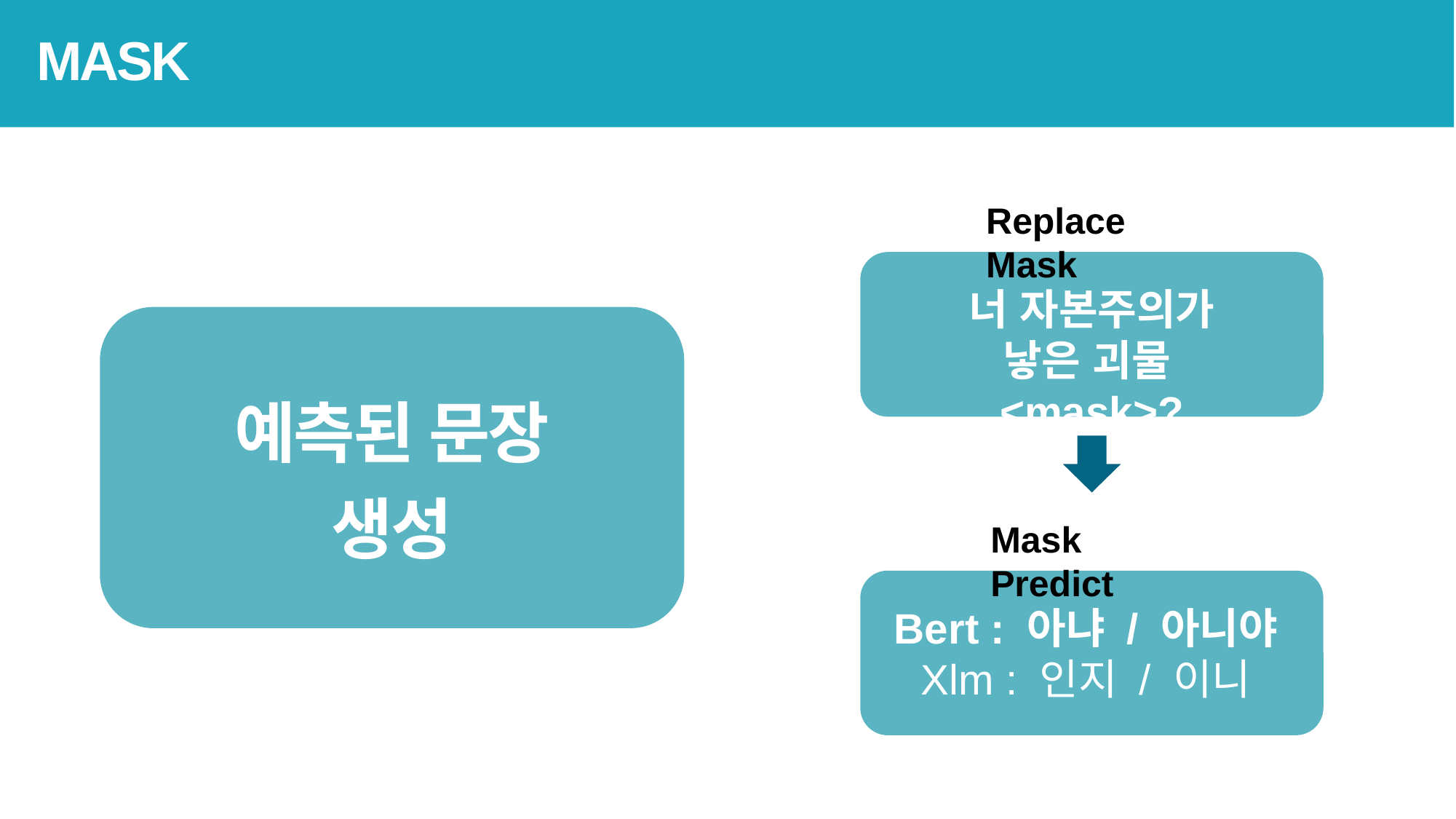

MASK
Replace Mask

너 자본주의가 낳은 괴물<mask>?

예측된 문장
생성

Mask Predict

Bert : 아냐 / 아니야
Xlm : 인지 / 이니